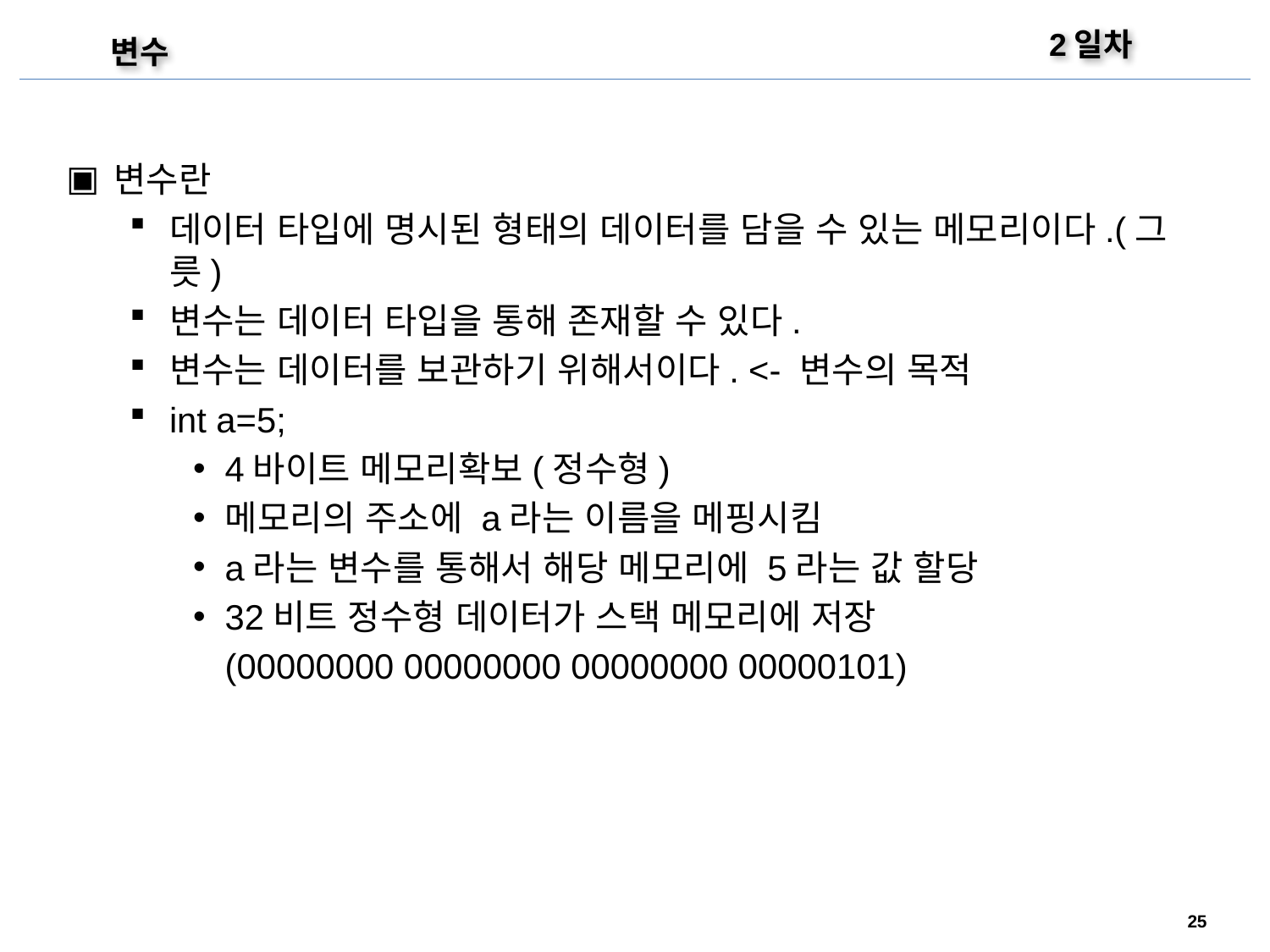

2일차
변수
변수란
데이터 타입에 명시된 형태의 데이터를 담을 수 있는 메모리이다.(그릇)
변수는 데이터 타입을 통해 존재할 수 있다.
변수는 데이터를 보관하기 위해서이다. <- 변수의 목적
int a=5;
4바이트 메모리확보(정수형)
메모리의 주소에 a라는 이름을 메핑시킴
a라는 변수를 통해서 해당 메모리에 5라는 값 할당
32비트 정수형 데이터가 스택 메모리에 저장
	(00000000 00000000 00000000 00000101)